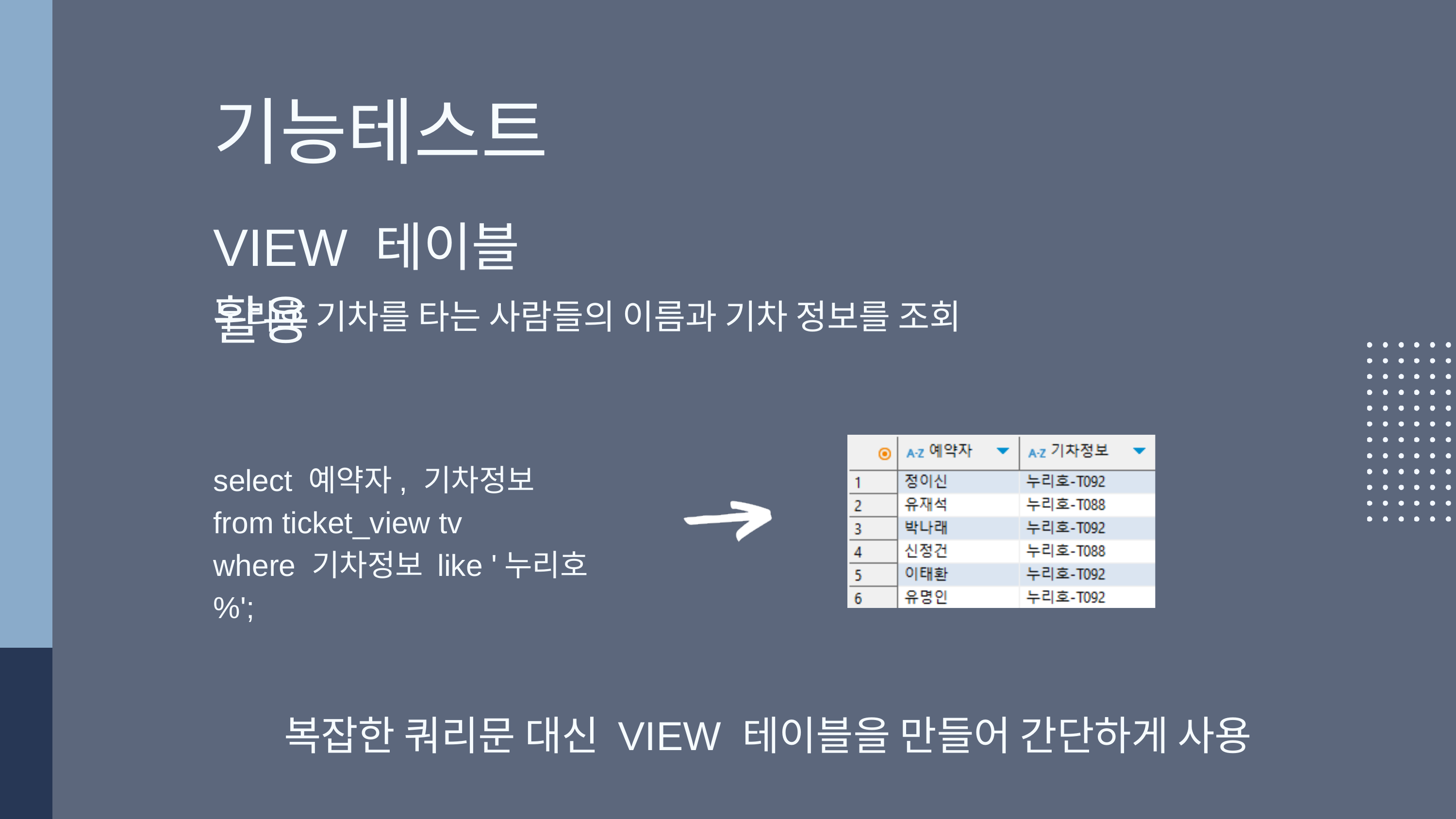

기능테스트
VIEW 테이블 활용
누리호 기차를 타는 사람들의 이름과 기차 정보를 조회

select 예약자, 기차정보
from ticket_view tv
where 기차정보 like '누리호%';

복잡한 쿼리문 대신 VIEW 테이블을 만들어 간단하게 사용